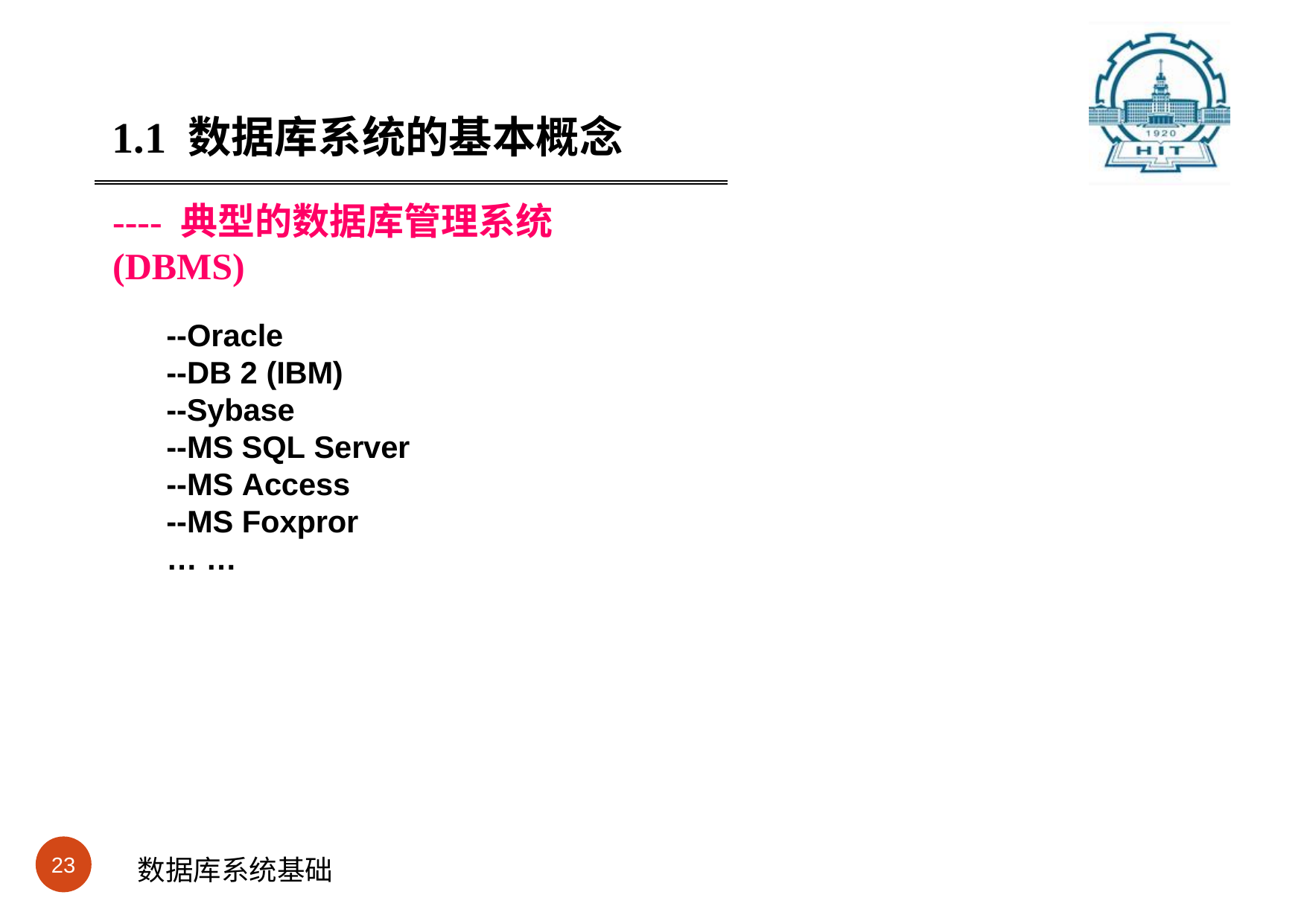

#
1.1 数据库系统的基本概念
---- 典型的数据库管理系统(DBMS)
--Oracle
--DB 2 (IBM)
--Sybase
--MS SQL Server
--MS Access
--MS Foxpror
… …